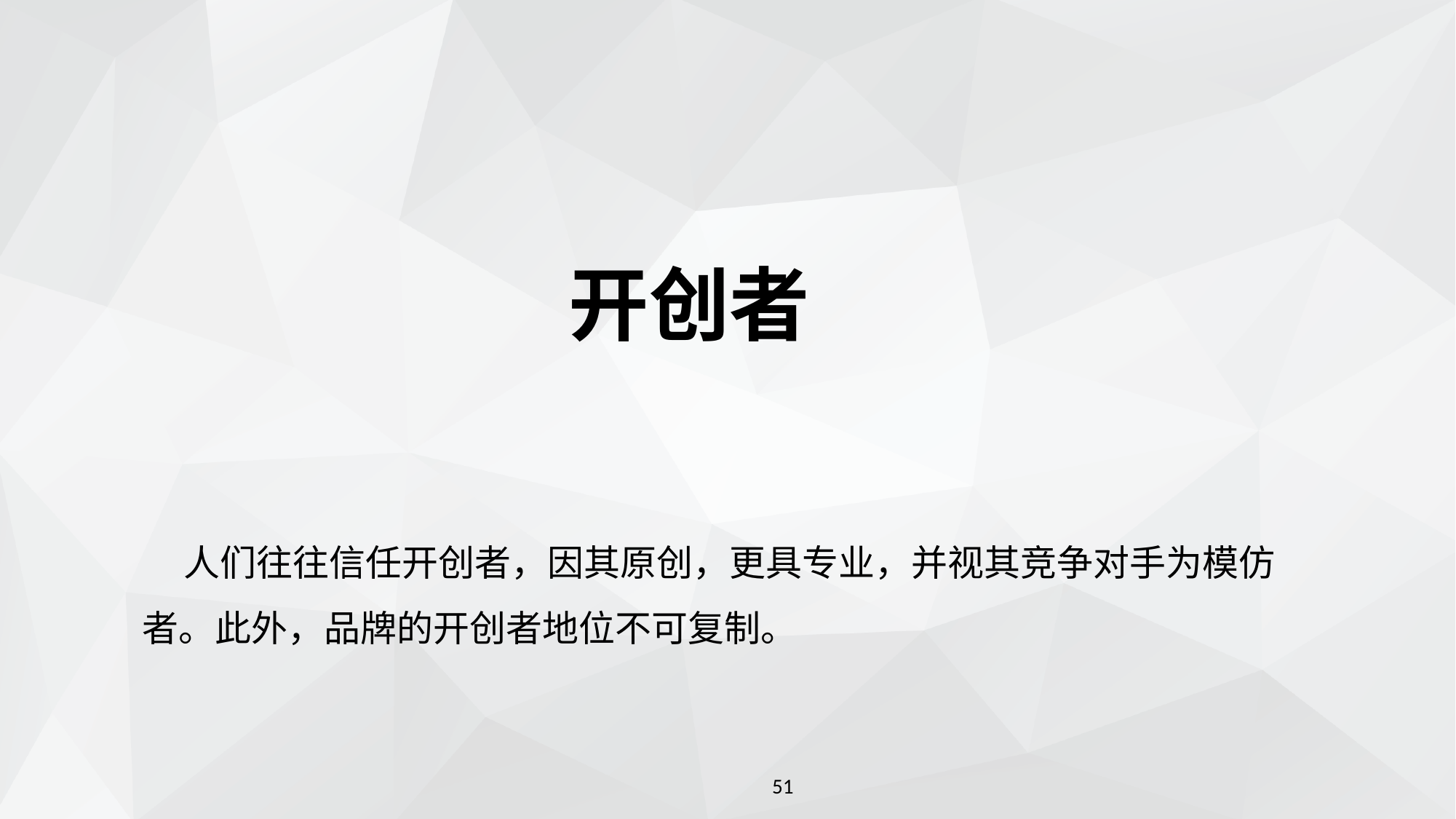

开创者
    人们往往信任开创者，因其原创，更具专业，并视其竞争对手为模仿者。此外，品牌的开创者地位不可复制。
51